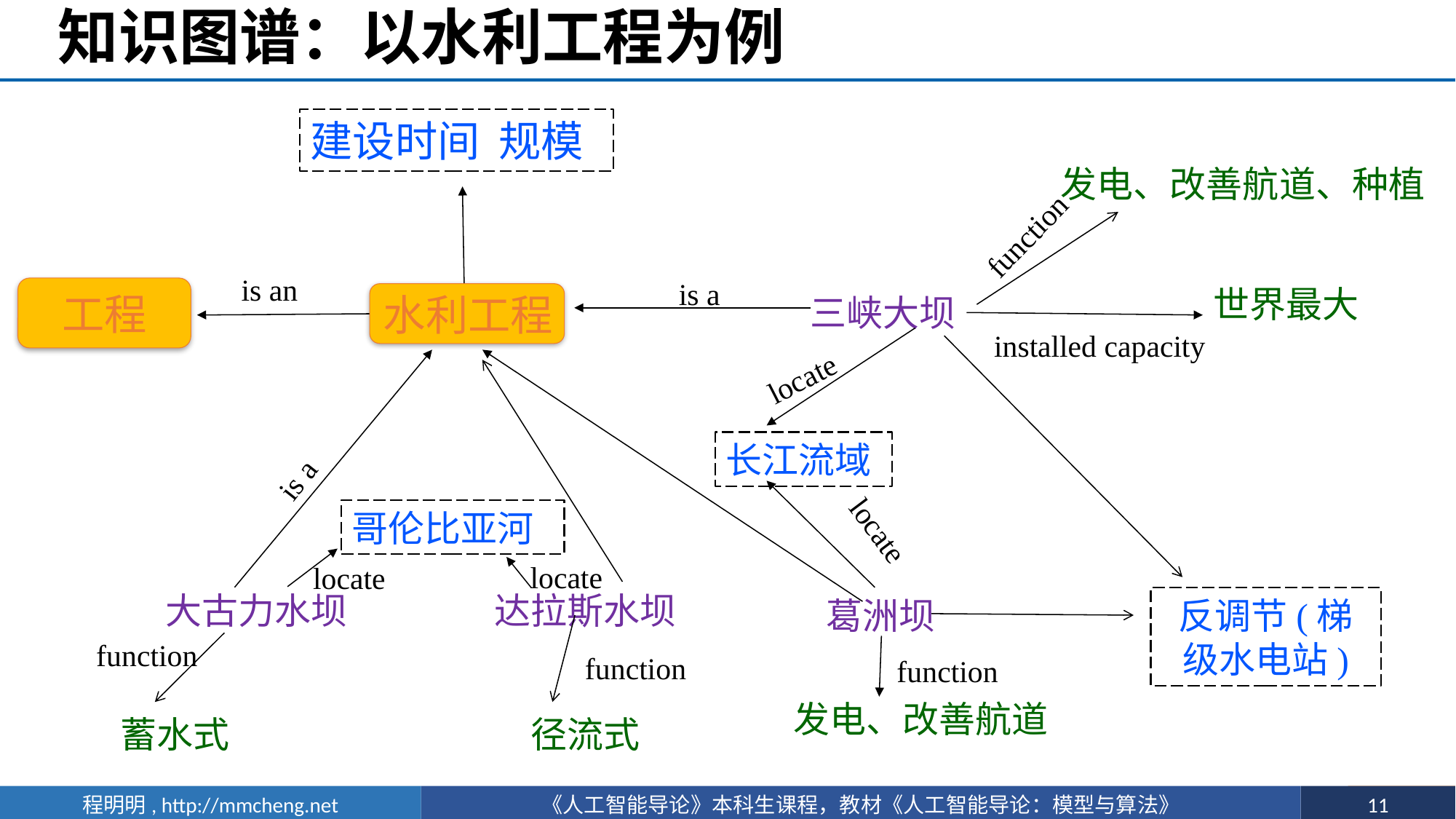

# 知识图谱：以水利工程为例

建设时间  规模
发电、改善航道、种植
function
is an
is a
工程
水利工程
三峡大坝
locate
is a
长江流域
locate
大古力水坝
葛洲坝
function
发电、改善航道
世界最大
installed capacity
反调节(梯级水电站)
function
蓄水式
哥伦比亚河
locate
locate
达拉斯水坝
function
径流式